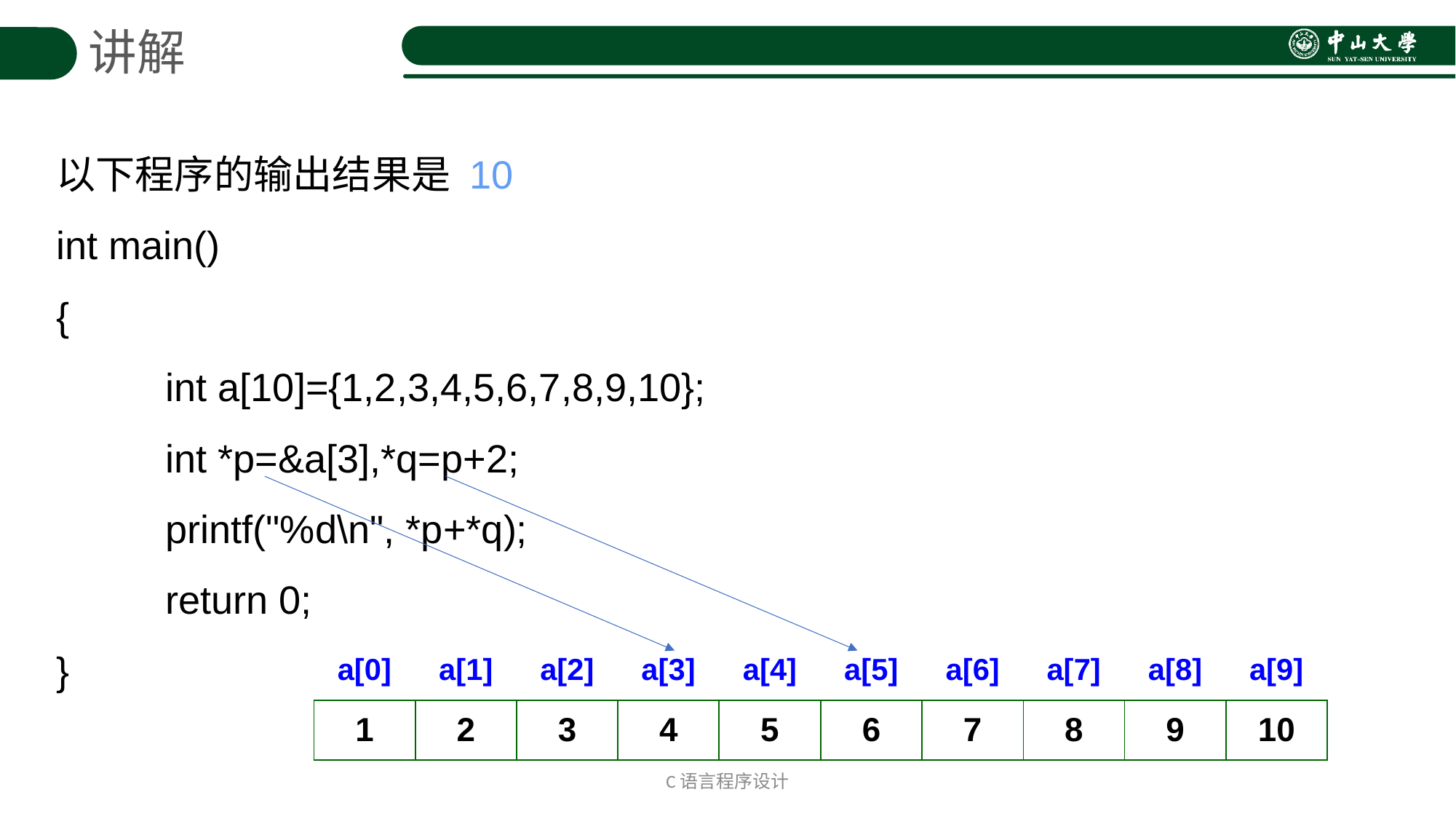

讲解
以下程序的输出结果是 10
int main()
{
	int a[10]={1,2,3,4,5,6,7,8,9,10};
	int *p=&a[3],*q=p+2;
	printf("%d\n", *p+*q);
	return 0;
}
| a[0] | a[1] | a[2] | a[3] | a[4] |
| --- | --- | --- | --- | --- |
| 1 | 2 | 3 | 4 | 5 |
| a[5] | a[6] | a[7] | a[8] | a[9] |
| --- | --- | --- | --- | --- |
| 6 | 7 | 8 | 9 | 10 |

C语言程序设计
39